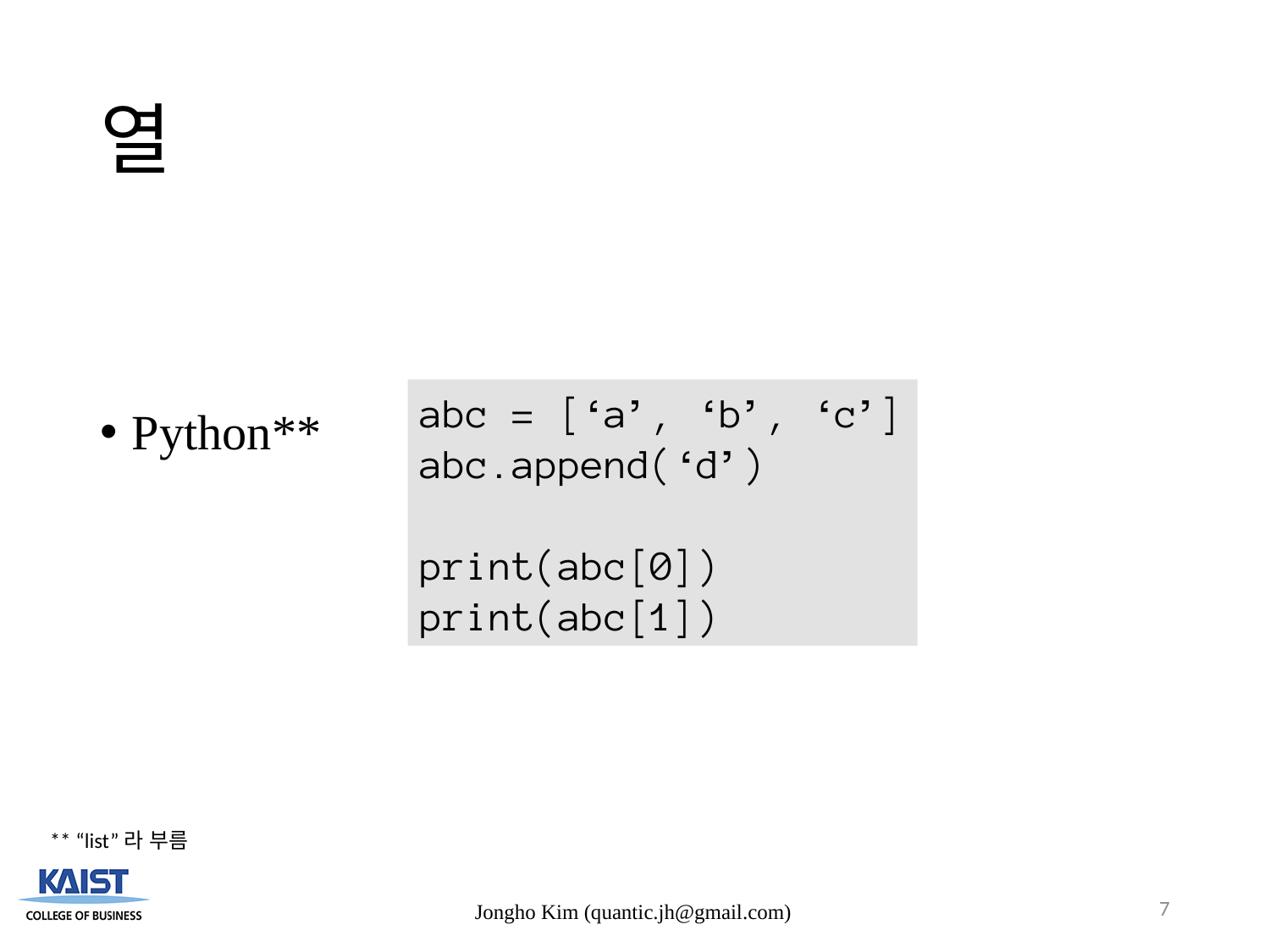

# 열

Python**
abc = [‘a’, ‘b’, ‘c’]
abc.append(‘d’)

print(abc[0])
print(abc[1])
** “list”라 부름
7